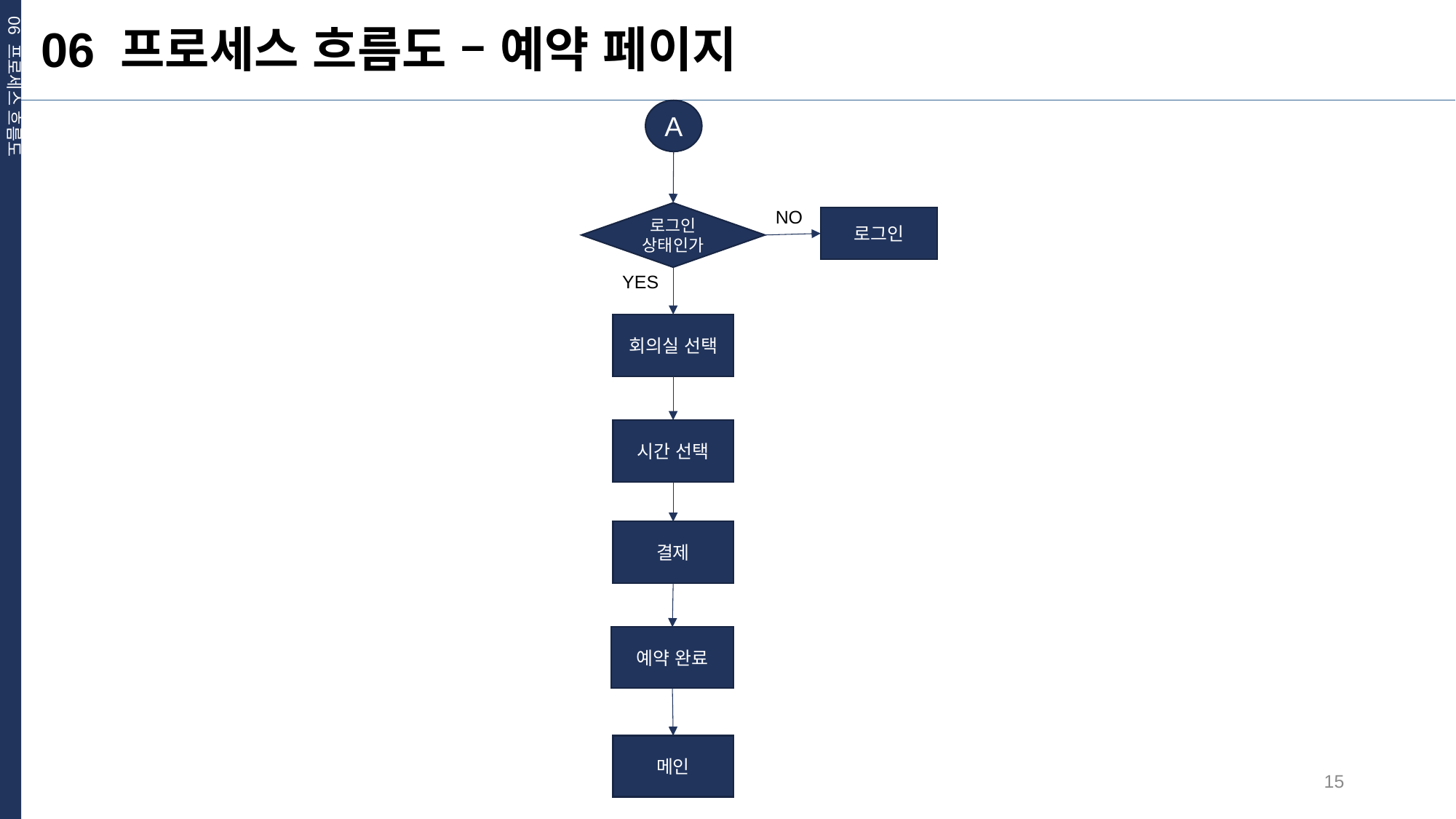

06 프로세스 흐름도
06 프로세스 흐름도 – 예약 페이지
A
NO
로그인 상태인가
로그인
YES
회의실 선택
시간 선택
결제
예약 완료
메인
15